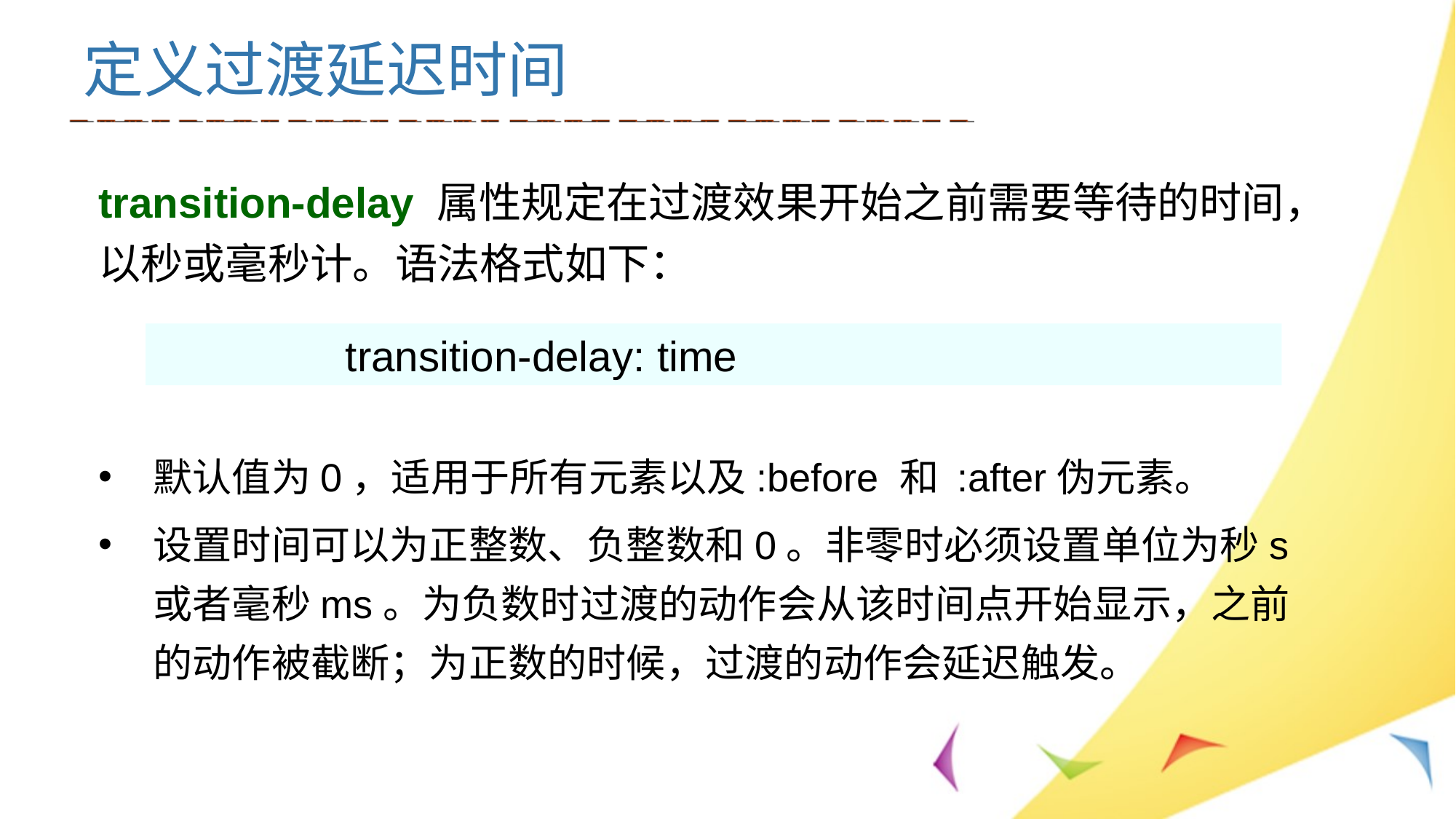

# 定义过渡延迟时间
transition-delay 属性规定在过渡效果开始之前需要等待的时间，以秒或毫秒计。语法格式如下：

默认值为0，适用于所有元素以及:before 和 :after伪元素。
设置时间可以为正整数、负整数和0。非零时必须设置单位为秒s或者毫秒ms。为负数时过渡的动作会从该时间点开始显示，之前的动作被截断；为正数的时候，过渡的动作会延迟触发。
                transition-delay: time